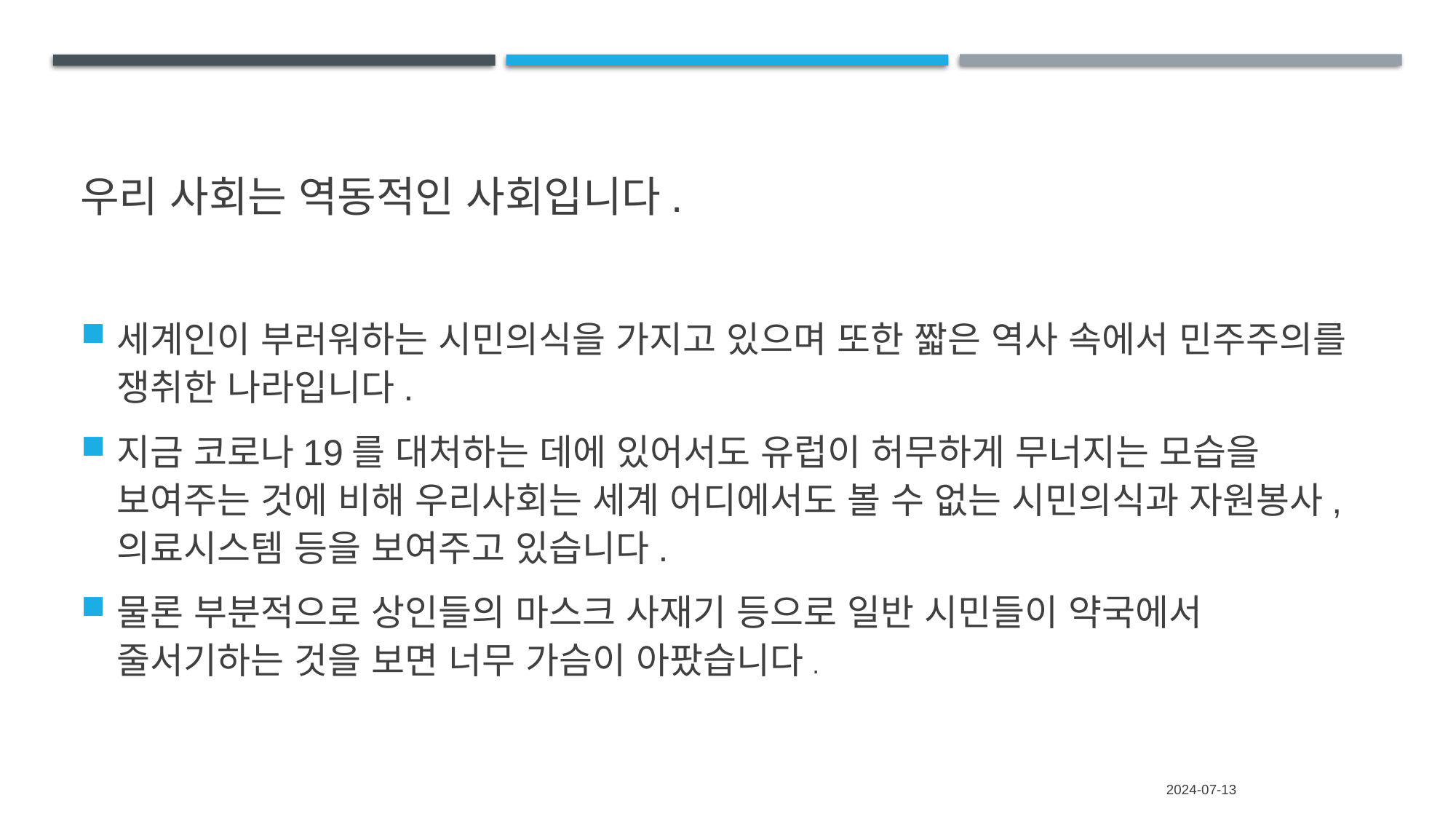

# 우리 사회는 역동적인 사회입니다.
세계인이 부러워하는 시민의식을 가지고 있으며 또한 짧은 역사 속에서 민주주의를 쟁취한 나라입니다.
지금 코로나19를 대처하는 데에 있어서도 유럽이 허무하게 무너지는 모습을 보여주는 것에 비해 우리사회는 세계 어디에서도 볼 수 없는 시민의식과 자원봉사, 의료시스템 등을 보여주고 있습니다.
물론 부분적으로 상인들의 마스크 사재기 등으로 일반 시민들이 약국에서 줄서기하는 것을 보면 너무 가슴이 아팠습니다.
2024-07-13